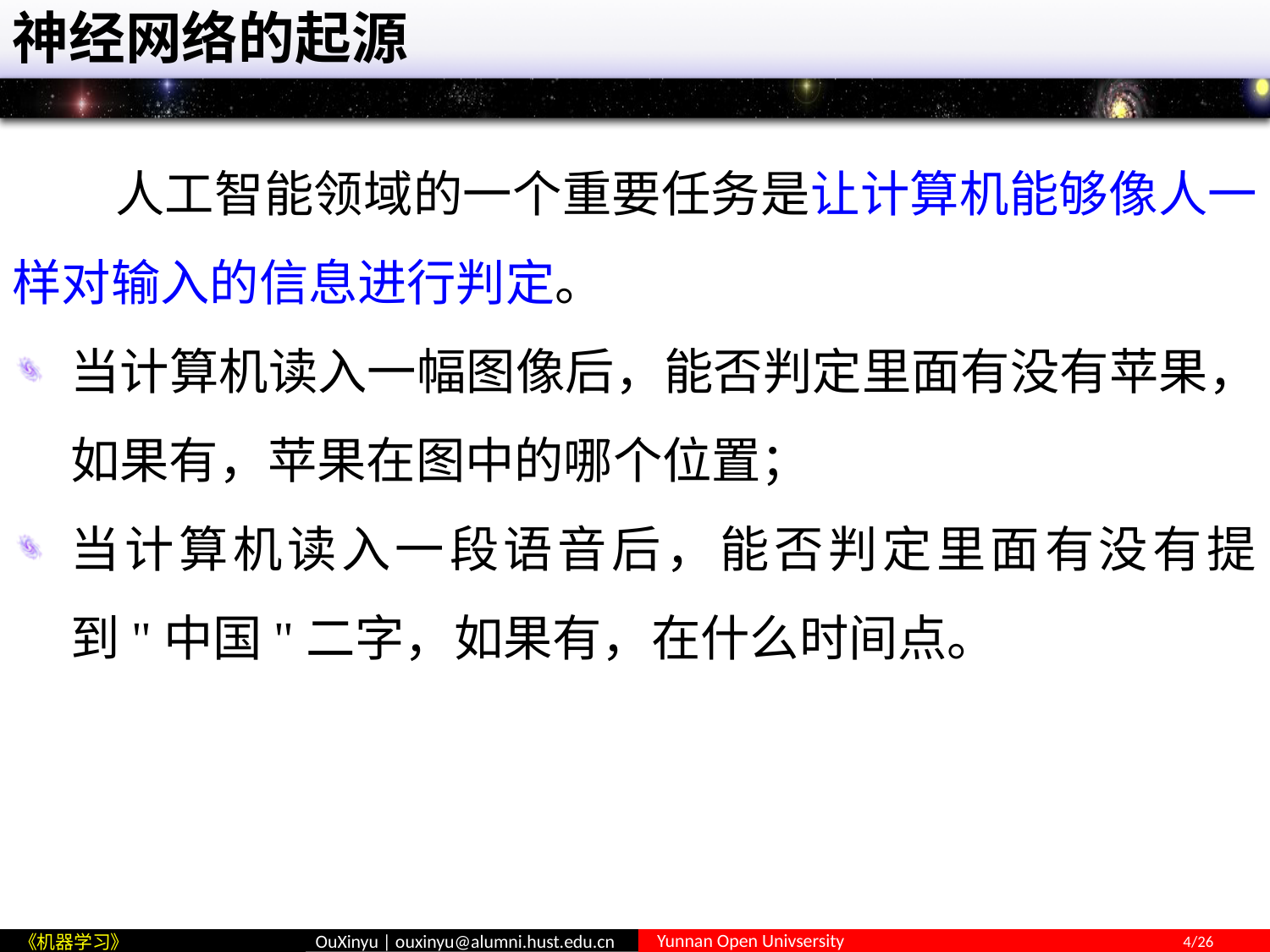

# 神经网络的起源
        人工智能领域的一个重要任务是让计算机能够像人一样对输入的信息进行判定。
当计算机读入一幅图像后，能否判定里面有没有苹果，如果有，苹果在图中的哪个位置；
当计算机读入一段语音后，能否判定里面有没有提到"中国"二字，如果有，在什么时间点。